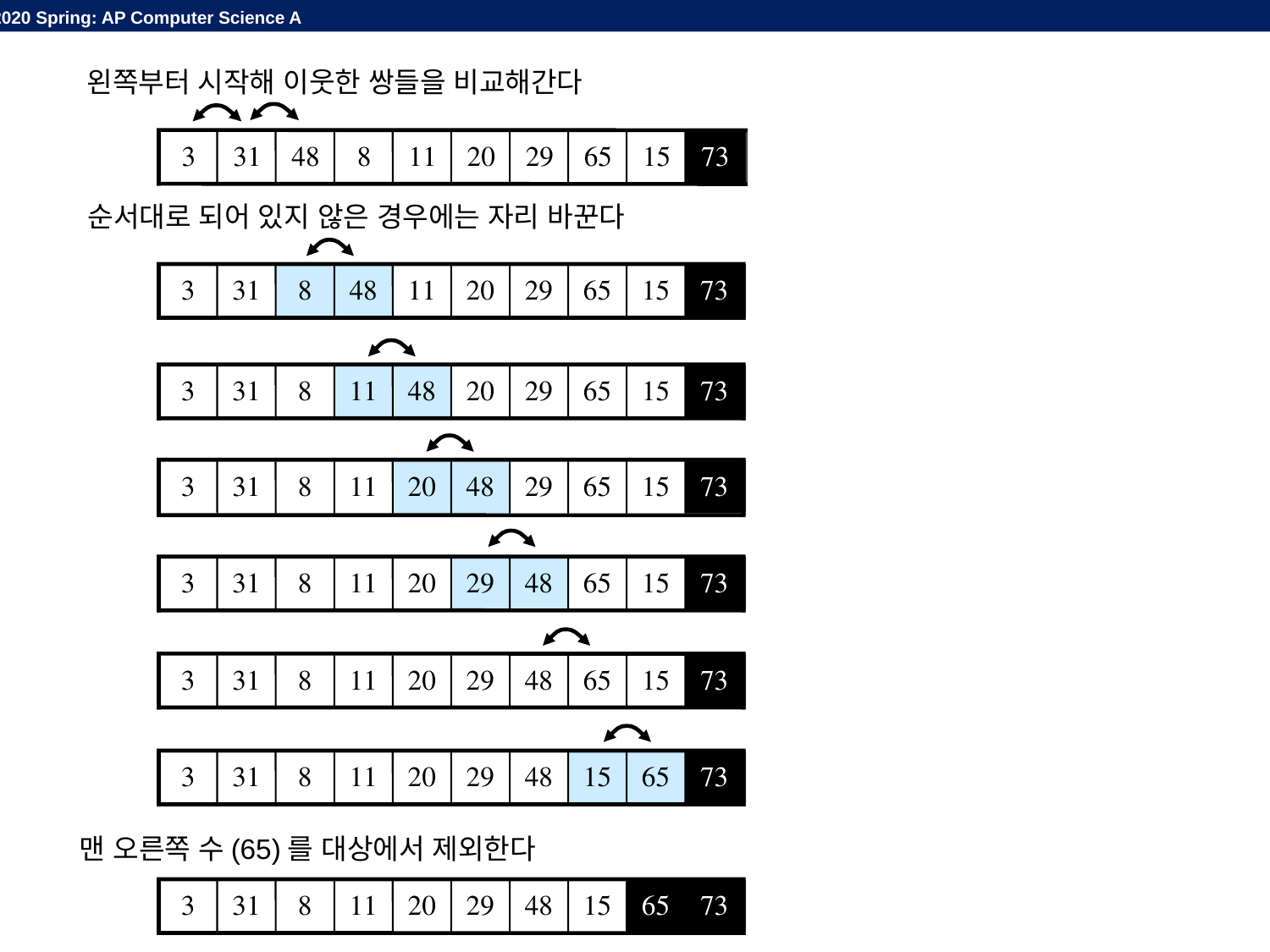

왼쪽부터 시작해 이웃한 쌍들을 비교해간다

3

31

48

8

11

20

29

65

15

73

순서대로 되어 있지 않은 경우에는 자리 바꾼다

3

31

8

48

11

20

29

65

15

73

3

31

8

11

48

20

29

65

15

73

3

31

8

11

20

48

29

65

15

73

3

31

8

11

20

29

48

65

15

73

3

31

8

11

20

29

48

65

15

73

3

31

8

11

20

29

48

15

65

73

맨 오른쪽 수(65)를 대상에서 제외한다

3

31

8

11

20

29

48

15

65

73